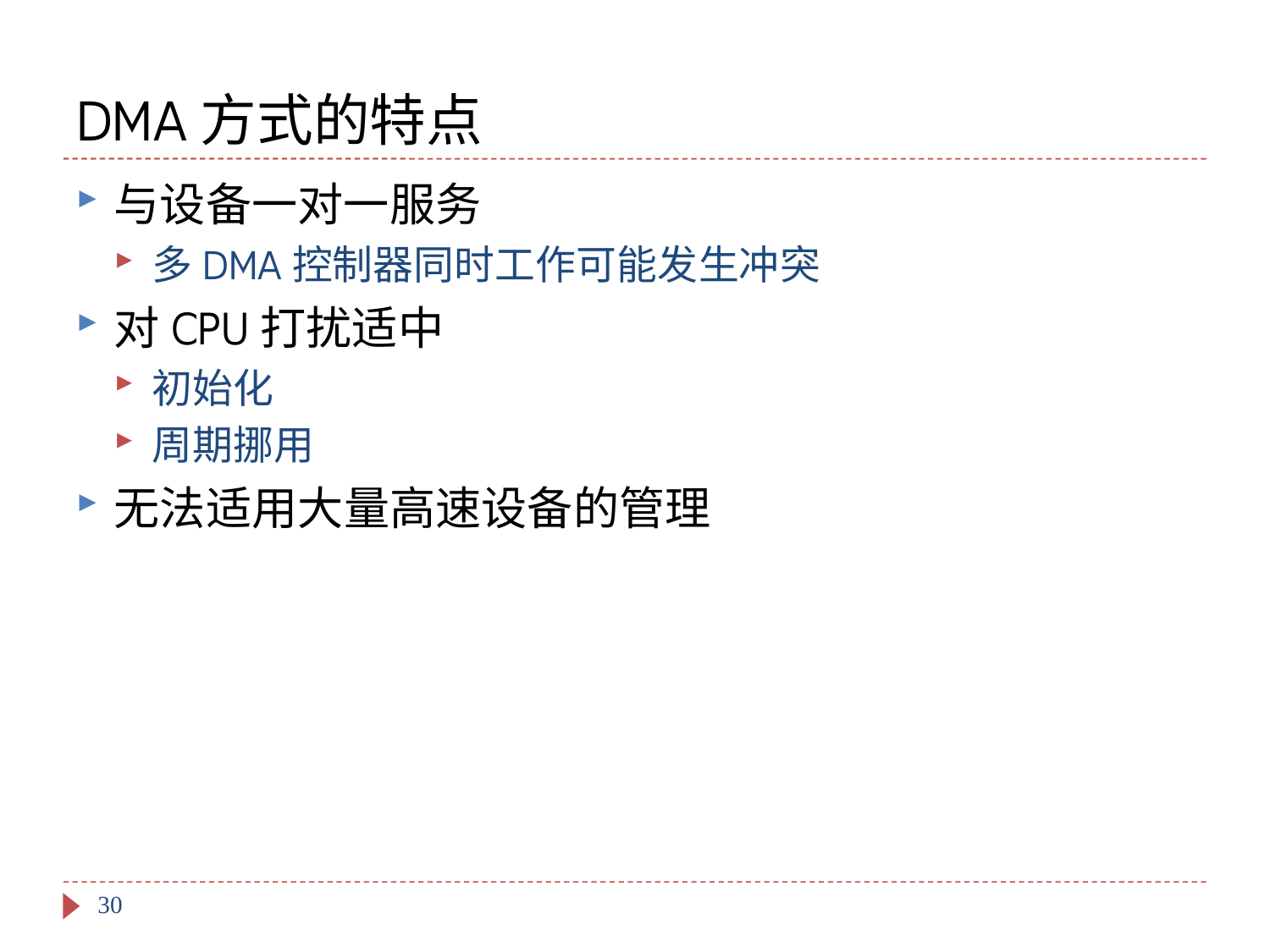

# DMA方式的特点
与设备一对一服务
多DMA控制器同时工作可能发生冲突
对CPU打扰适中
初始化
周期挪用
无法适用大量高速设备的管理

30